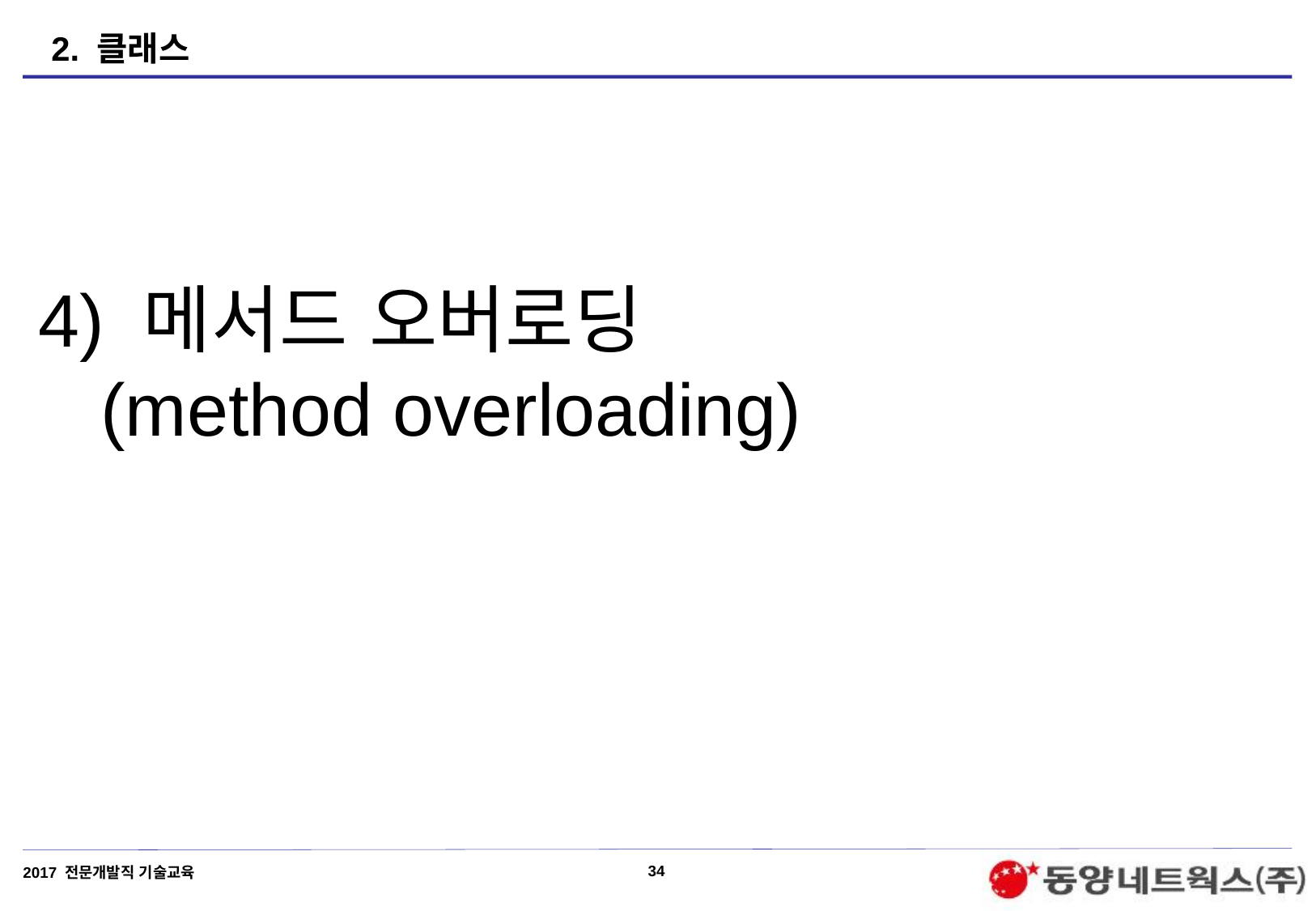

# 2. 클래스

4) 메서드 오버로딩
   (method overloading)